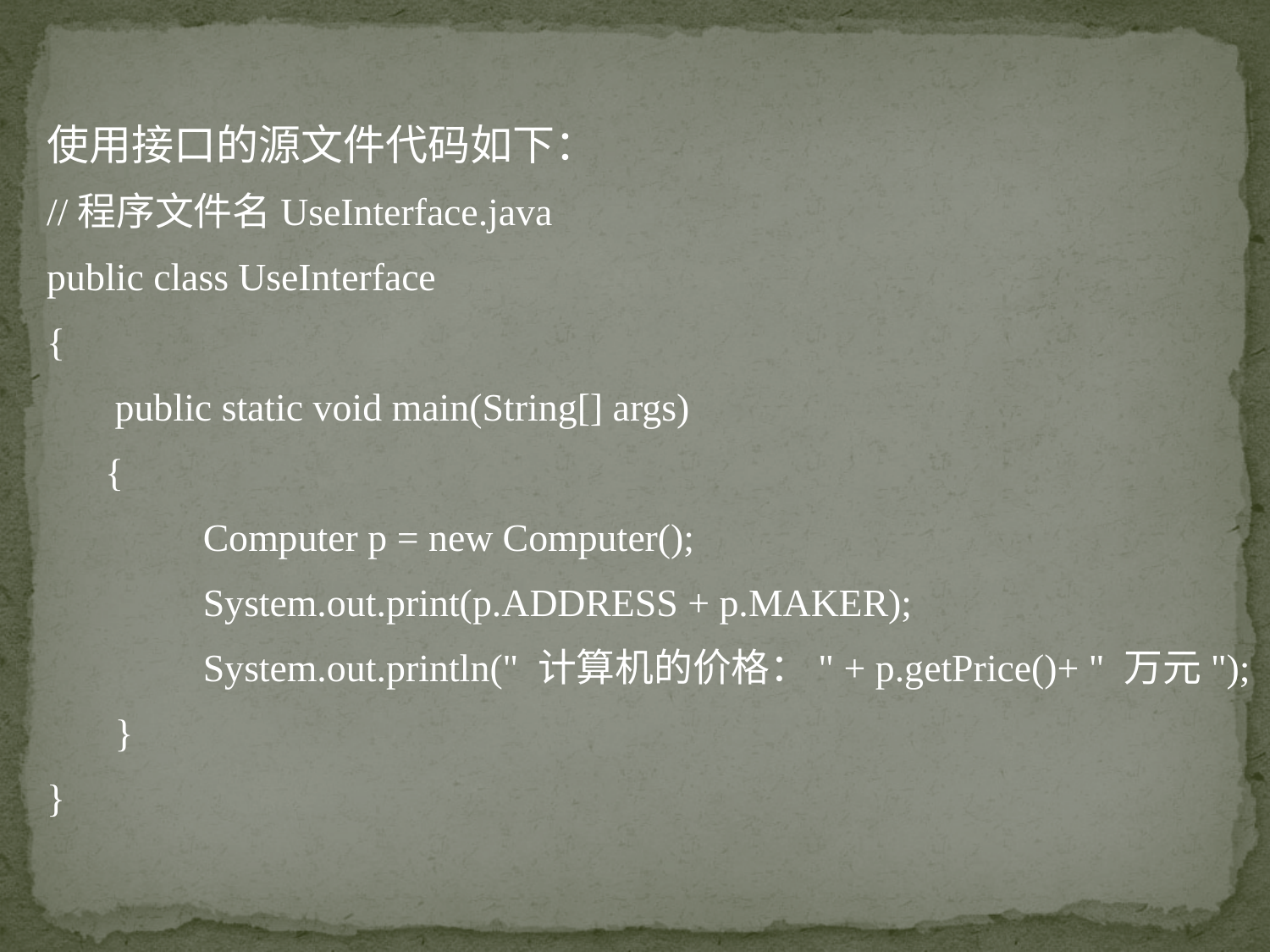

使用接口的源文件代码如下：
//程序文件名UseInterface.java
public class UseInterface
{
       public static void main(String[] args)
      {
	   Computer p = new Computer();
	   System.out.print(p.ADDRESS + p.MAKER);
	   System.out.println(" 计算机的价格：" + p.getPrice()+ " 万元");
       }
}